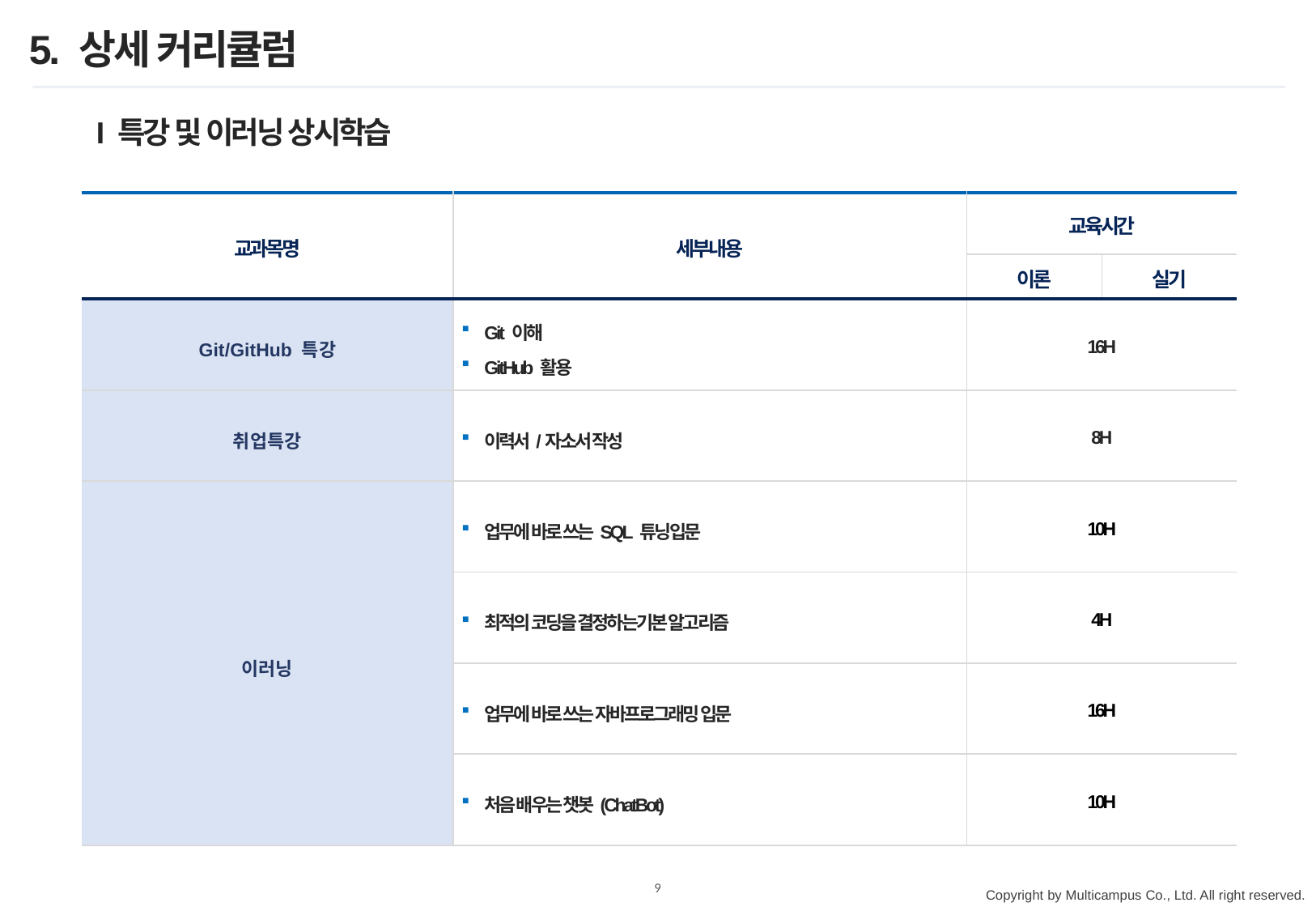

# 5. 상세 커리큘럼
I 특강 및 이러닝 상시학습
| 교과목명 | 세부내용 | 교육시간 |  |
| --- | --- | --- | --- |
|  |  | 이론 | 실기 |
| Git/GitHub 특강 | Git 이해 GitHub 활용 | 16H |  |
| 취업특강 | 이력서/자소서 작성 | 8H |  |
| 이러닝 | 업무에 바로 쓰는SQL 튜닝입문 | 10H |  |
|  | 최적의 코딩을 결정하는기본 알고리즘 | 4H |  |
|  | 업무에 바로 쓰는 자바프로그래밍 입문 | 16H |  |
|  | 처음 배우는 챗봇(ChatBot) | 10H |  |